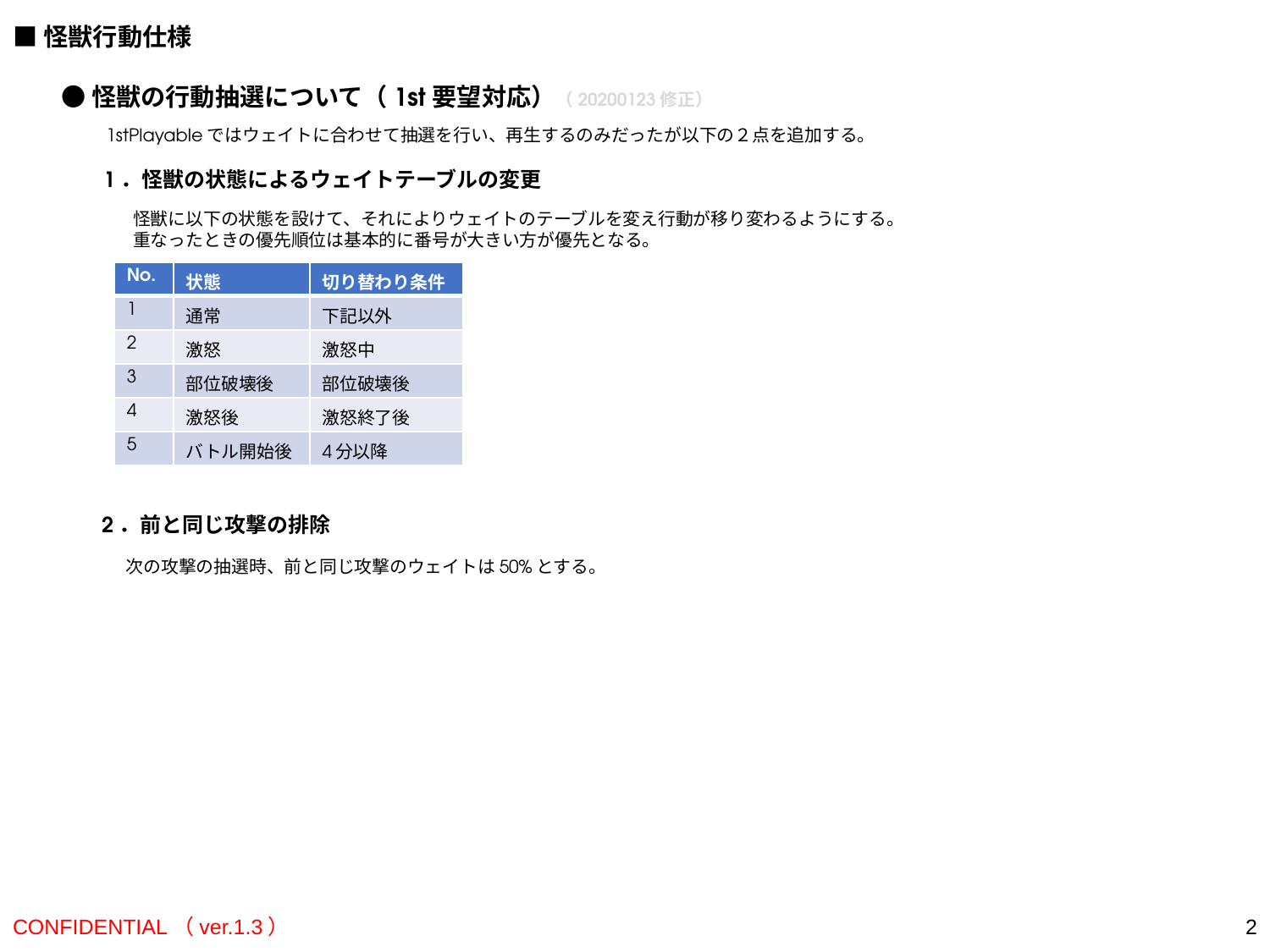

■怪獣行動仕様
●怪獣の行動抽選について（1st要望対応）（20200123修正）
1stPlayableではウェイトに合わせて抽選を行い、再生するのみだったが以下の２点を追加する。
1．怪獣の状態によるウェイトテーブルの変更
怪獣に以下の状態を設けて、それによりウェイトのテーブルを変え行動が移り変わるようにする。
重なったときの優先順位は基本的に番号が大きい方が優先となる。
| No. | 状態 | 切り替わり条件 |
| --- | --- | --- |
| 1 | 通常 | 下記以外 |
| 2 | 激怒 | 激怒中 |
| 3 | 部位破壊後 | 部位破壊後 |
| 4 | 激怒後 | 激怒終了後 |
| 5 | バトル開始後 | 4分以降 |
2．前と同じ攻撃の排除
次の攻撃の抽選時、前と同じ攻撃のウェイトは50%とする。
CONFIDENTIAL（ver.1.3）
2